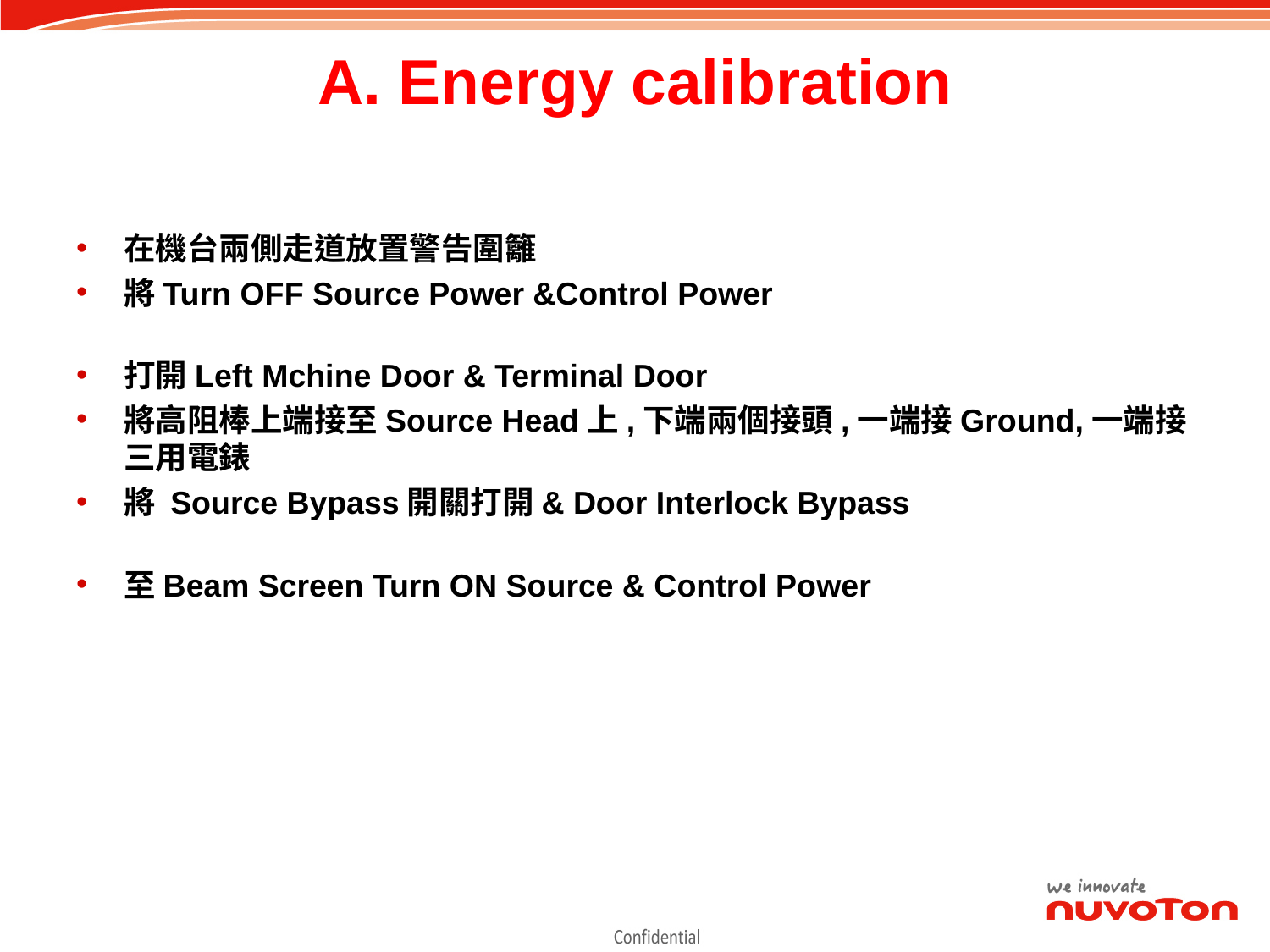

# A. Energy calibration
在機台兩側走道放置警告圍籬
將Turn OFF Source Power &Control Power
打開Left Mchine Door & Terminal Door
將高阻棒上端接至Source Head上,下端兩個接頭,一端接Ground,一端接三用電錶
將 Source Bypass開關打開& Door Interlock Bypass
至Beam Screen Turn ON Source & Control Power